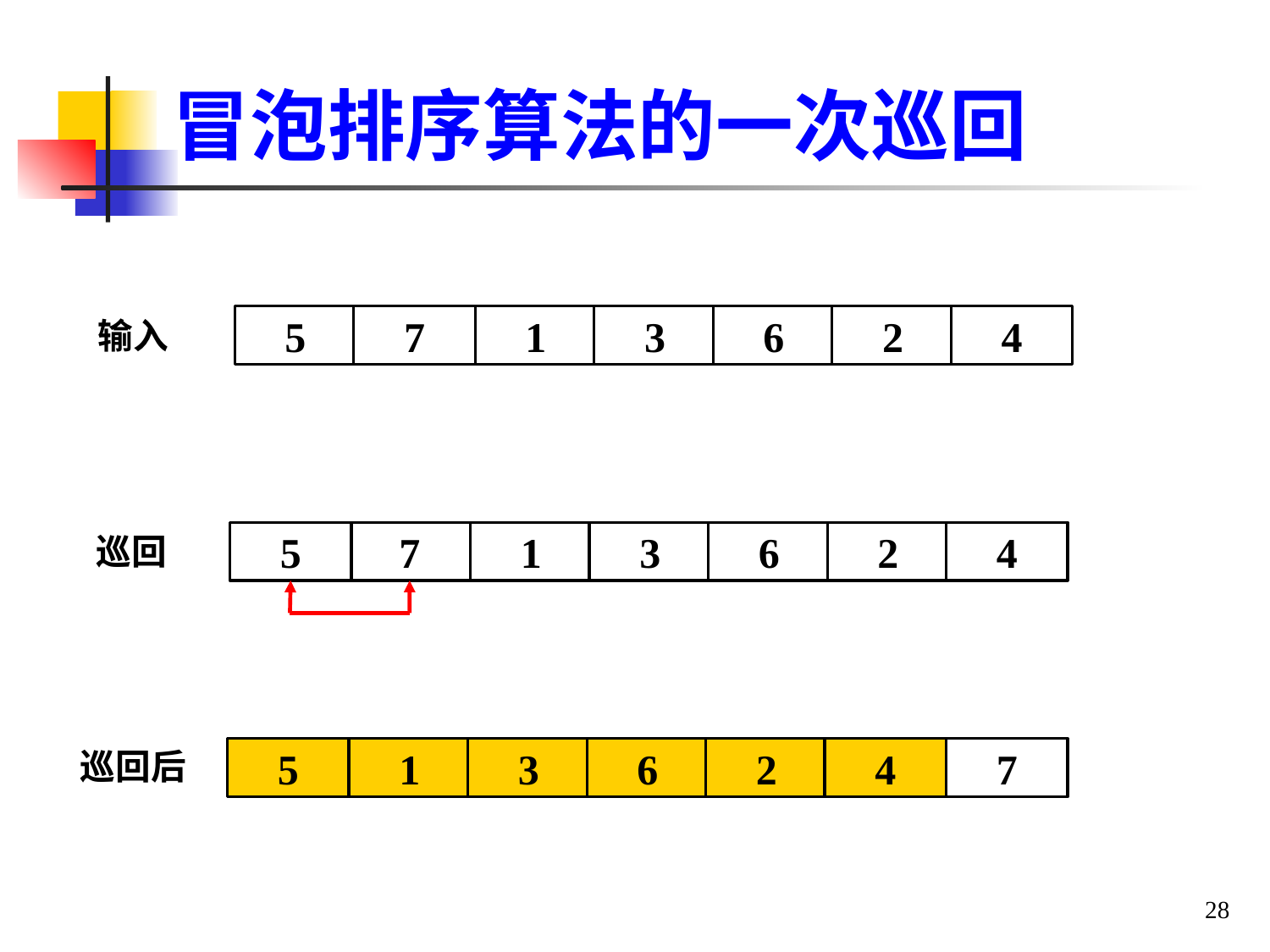

# 冒泡排序算法的一次巡回
5
7
1
3
6
2
4
输入
5
7
7
1
7
3
7
6
7
2
4
巡回
巡回后
7
5
1
3
6
2
4
28